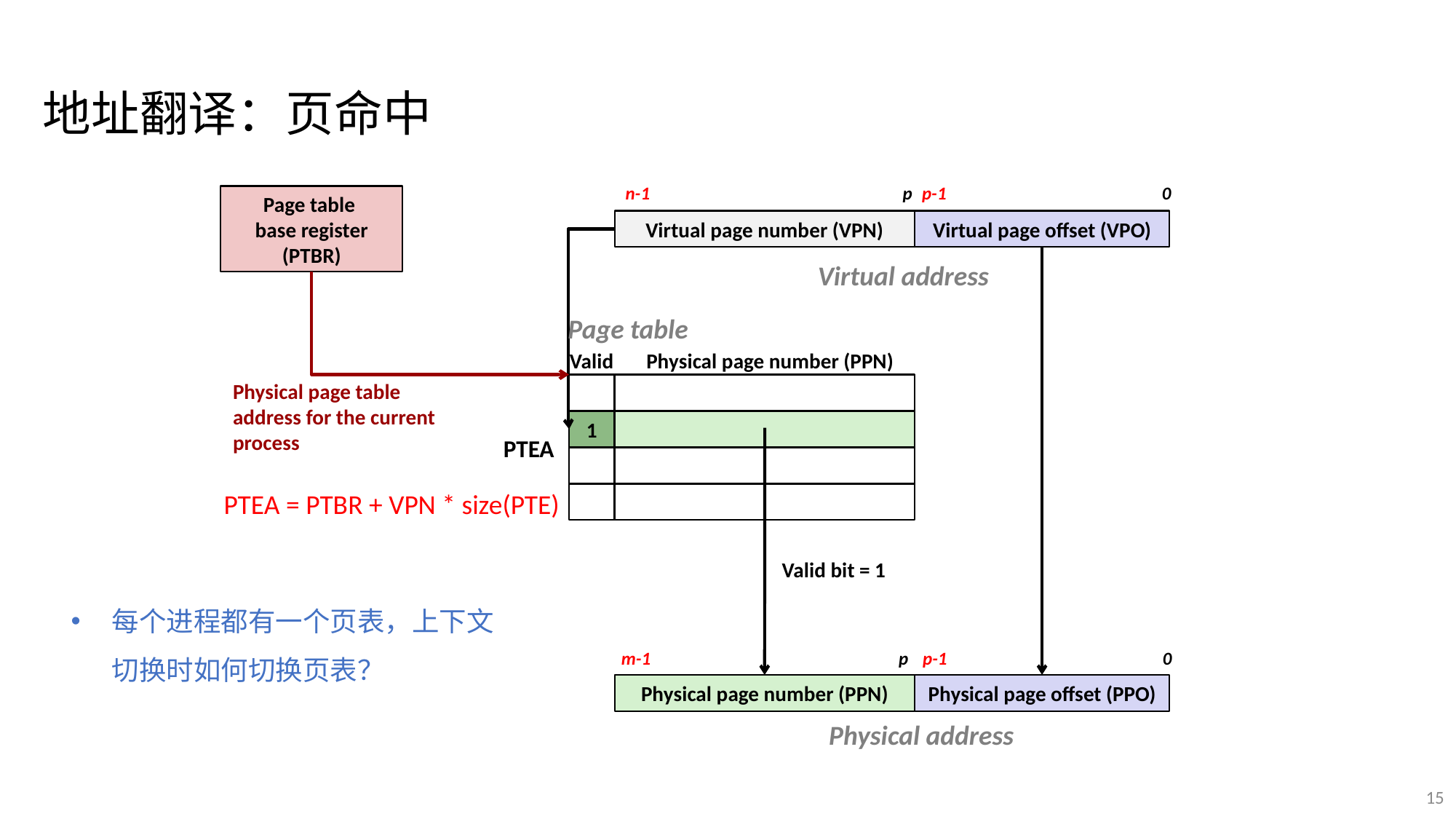

地址翻译：页命中
n-1
p
p-1
0
Page table
base register
(PTBR)
Virtual page number (VPN)
Virtual page offset (VPO)
Virtual address
Page table
Valid
Physical page number (PPN)
Physical page table
address for the current
process

1

PTEA

PTEA = PTBR + VPN * size(PTE)

Valid bit = 1
每个进程都有一个页表，上下文切换时如何切换页表？
m-1
p
p-1
0
Physical page number (PPN)
Physical page offset (PPO)
Physical address
15